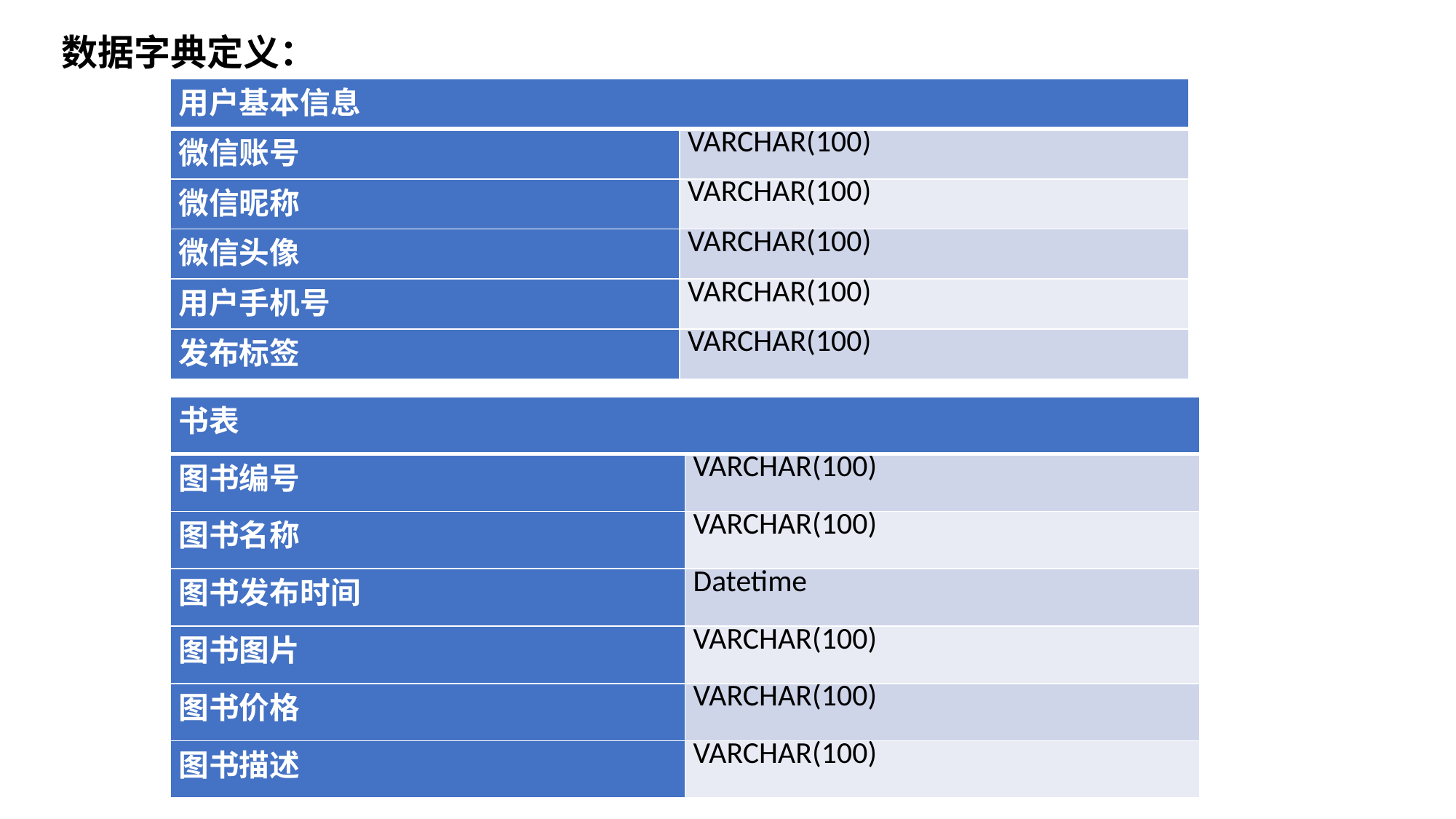

数据字典定义：
| 用户基本信息 |  |
| --- | --- |
| 微信账号 | VARCHAR(100) |
| 微信昵称 | VARCHAR(100) |
| 微信头像 | VARCHAR(100) |
| 用户手机号 | VARCHAR(100) |
| 发布标签 | VARCHAR(100) |
| 书表 |  |
| --- | --- |
| 图书编号 | VARCHAR(100) |
| 图书名称 | VARCHAR(100) |
| 图书发布时间 | Datetime |
| 图书图片 | VARCHAR(100) |
| 图书价格 | VARCHAR(100) |
| 图书描述 | VARCHAR(100) |
用户需求